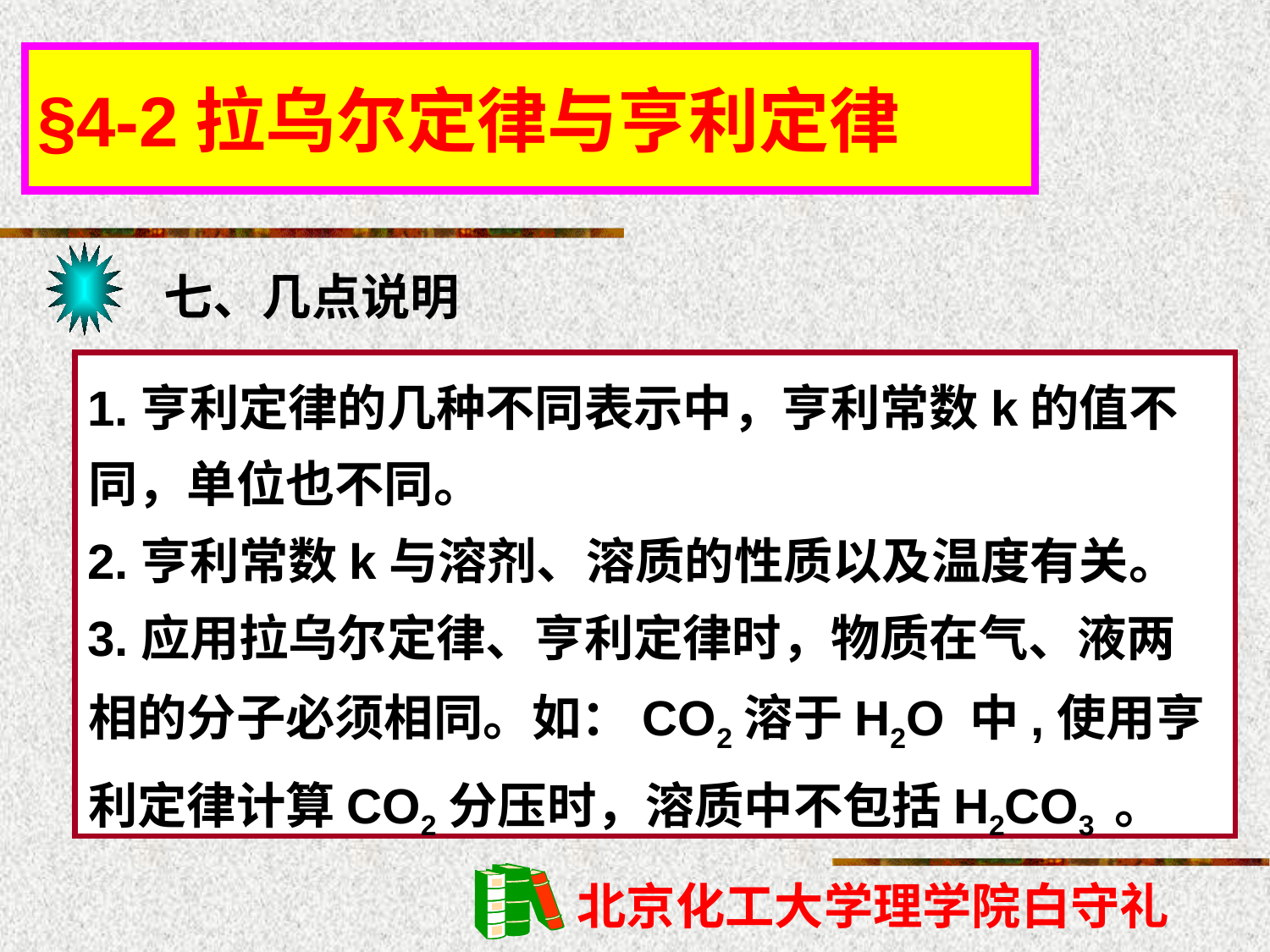

§4-2拉乌尔定律与亨利定律

七、几点说明
1.亨利定律的几种不同表示中，亨利常数k的值不同，单位也不同。
2.亨利常数k与溶剂、溶质的性质以及温度有关。
3.应用拉乌尔定律、亨利定律时，物质在气、液两相的分子必须相同。如：CO2溶于H2O 中,使用亨利定律计算CO2分压时，溶质中不包括H2CO3 。